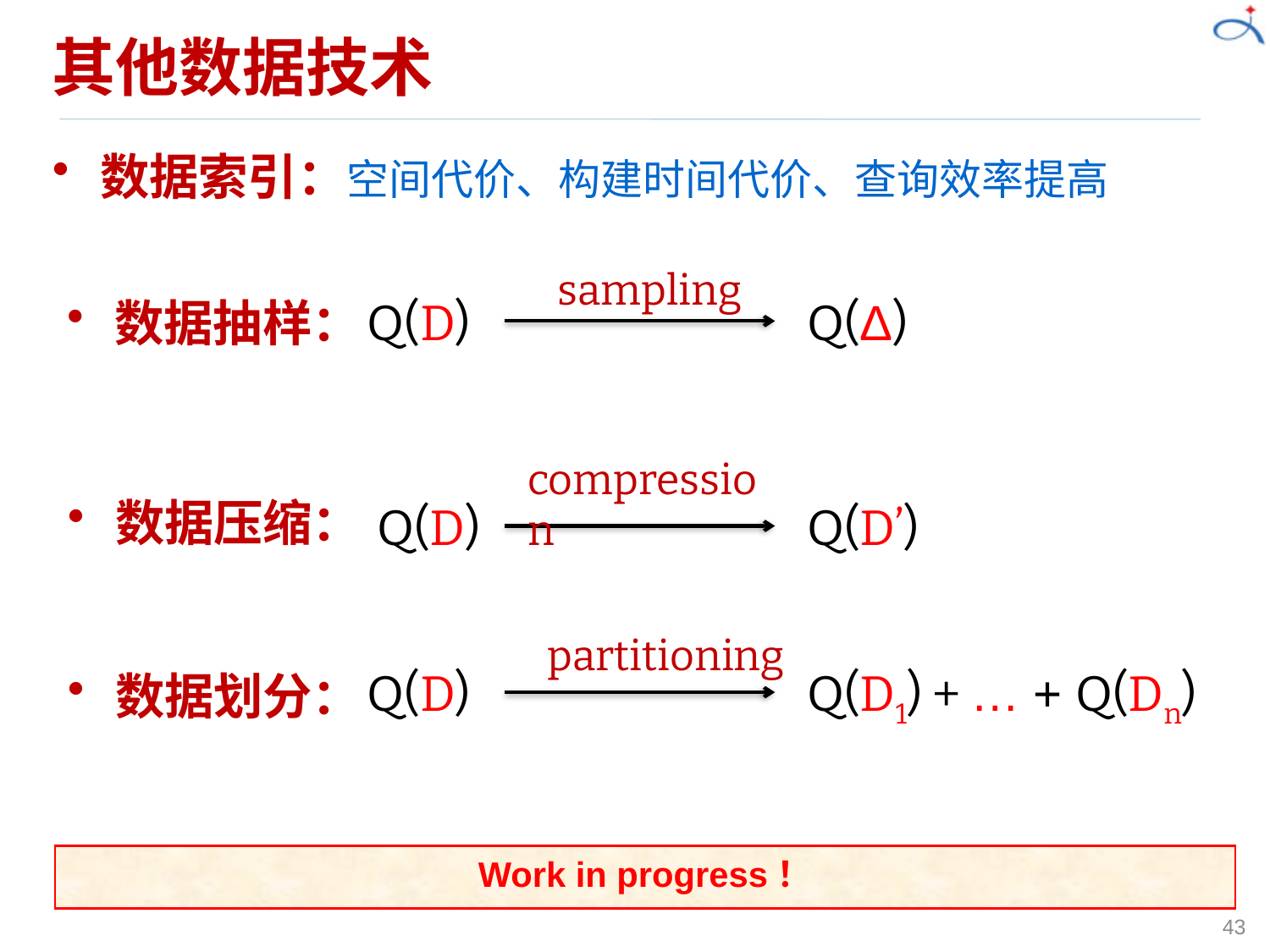

# 其他数据技术
数据索引：空间代价、构建时间代价、查询效率提高

sampling
Q(D)
Q(Δ)
数据抽样：

compression
数据压缩：

Q(D)
Q(D’)
partitioning
Q(D)
Q(D1) + … + Q(Dn)
数据划分：

Work in progress！
43